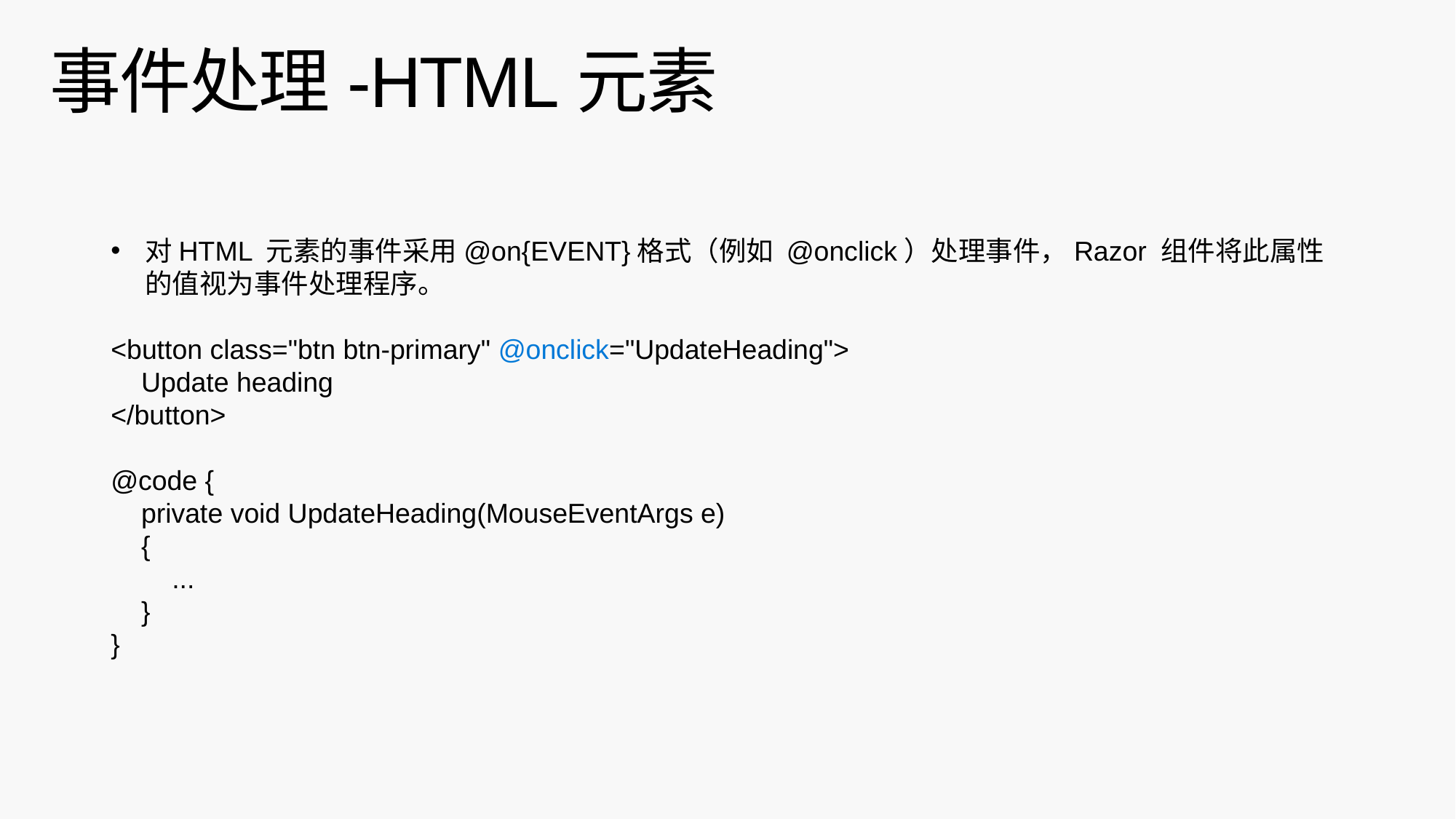

# 事件处理-HTML元素
对HTML 元素的事件采用@on{EVENT}格式（例如 @onclick）处理事件，Razor 组件将此属性的值视为事件处理程序。

<button class="btn btn-primary" @onclick="UpdateHeading">
    Update heading
</button>

@code {
    private void UpdateHeading(MouseEventArgs e)
    {
        ...
    }
}